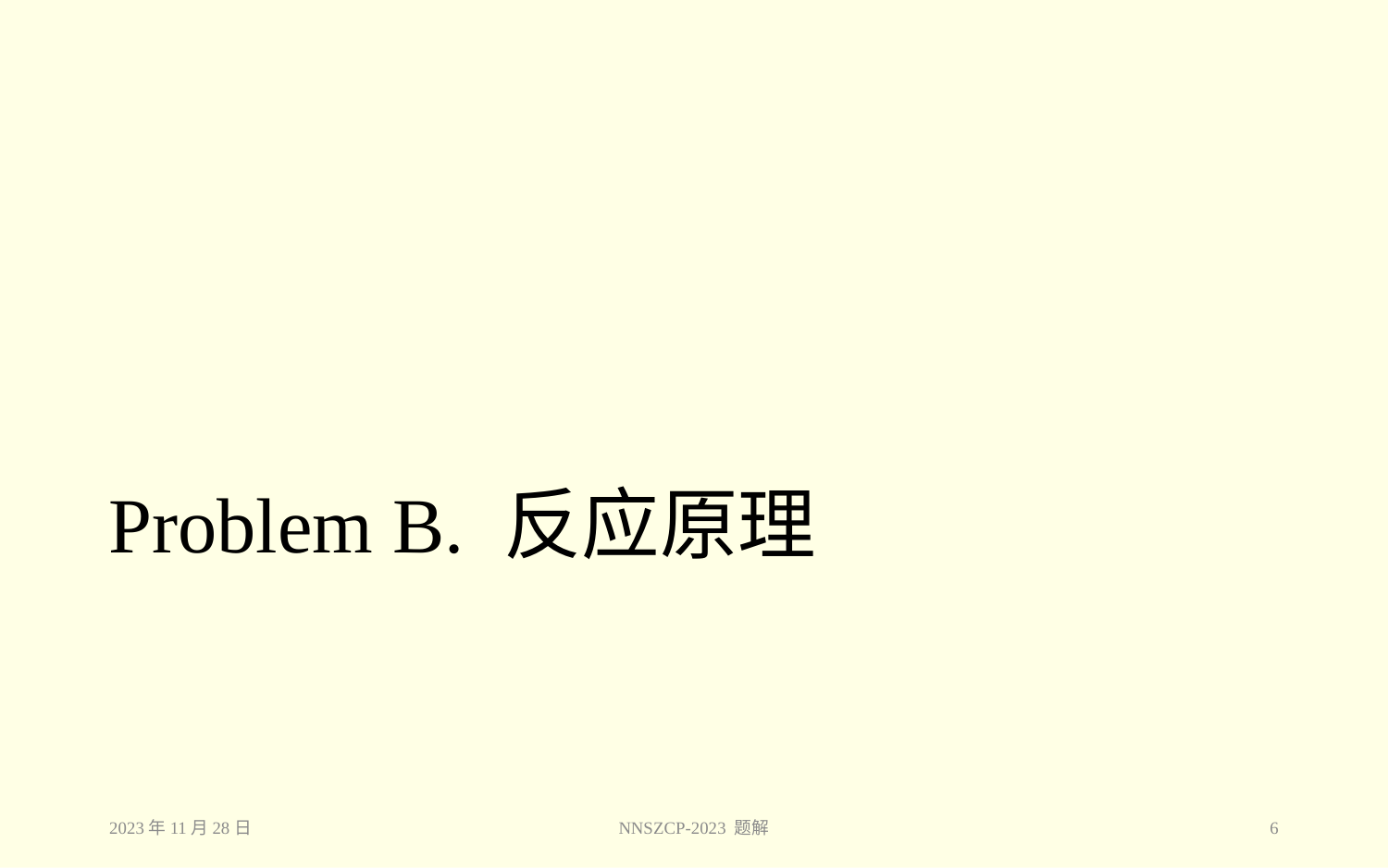

# Problem B. 反应原理

2023年11月28日
NNSZCP-2023 题解
6